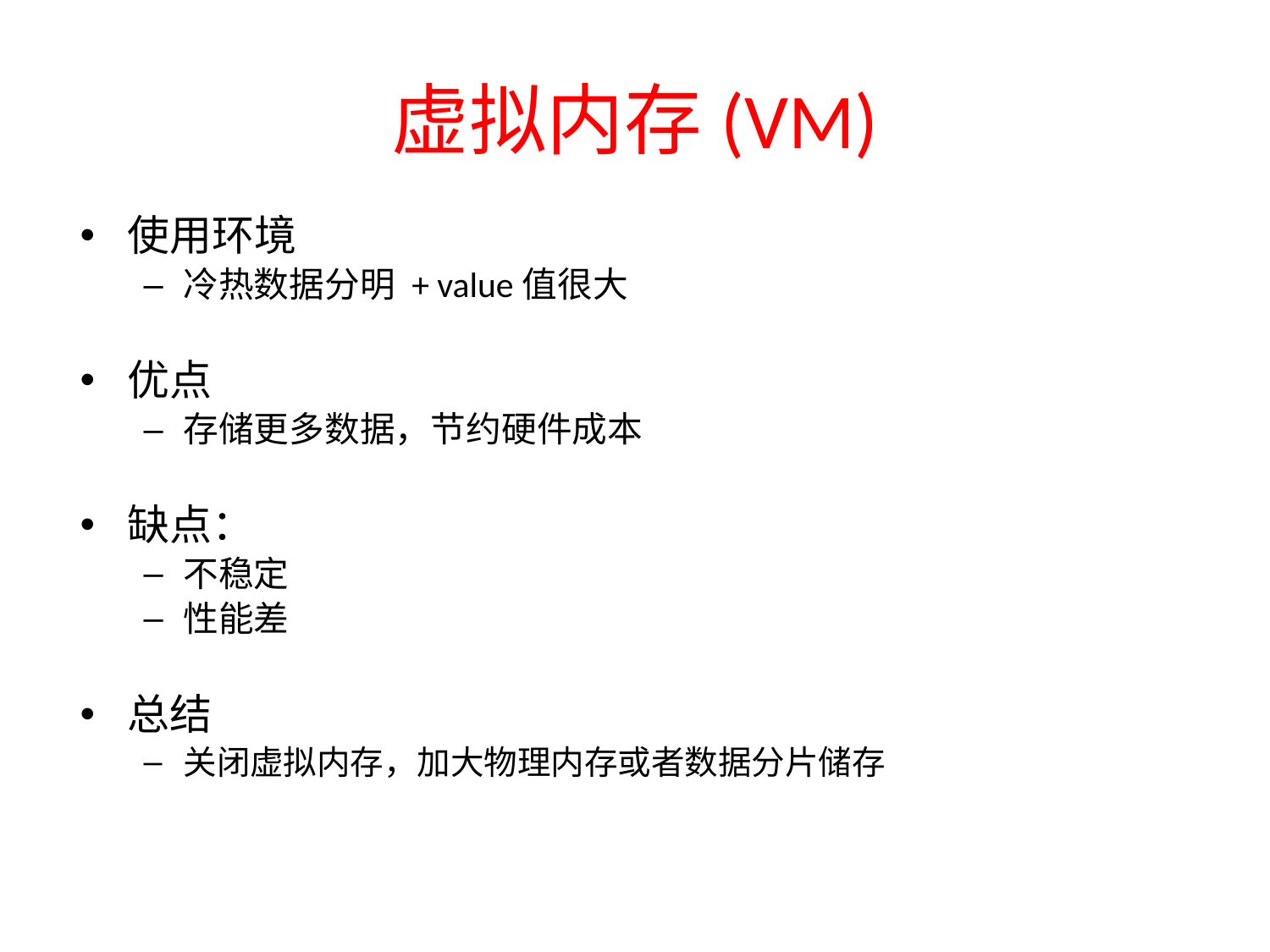

# 虚拟内存(VM)
使用环境
冷热数据分明 + value值很大

优点
存储更多数据，节约硬件成本

缺点：
不稳定
性能差

总结
关闭虚拟内存，加大物理内存或者数据分片储存